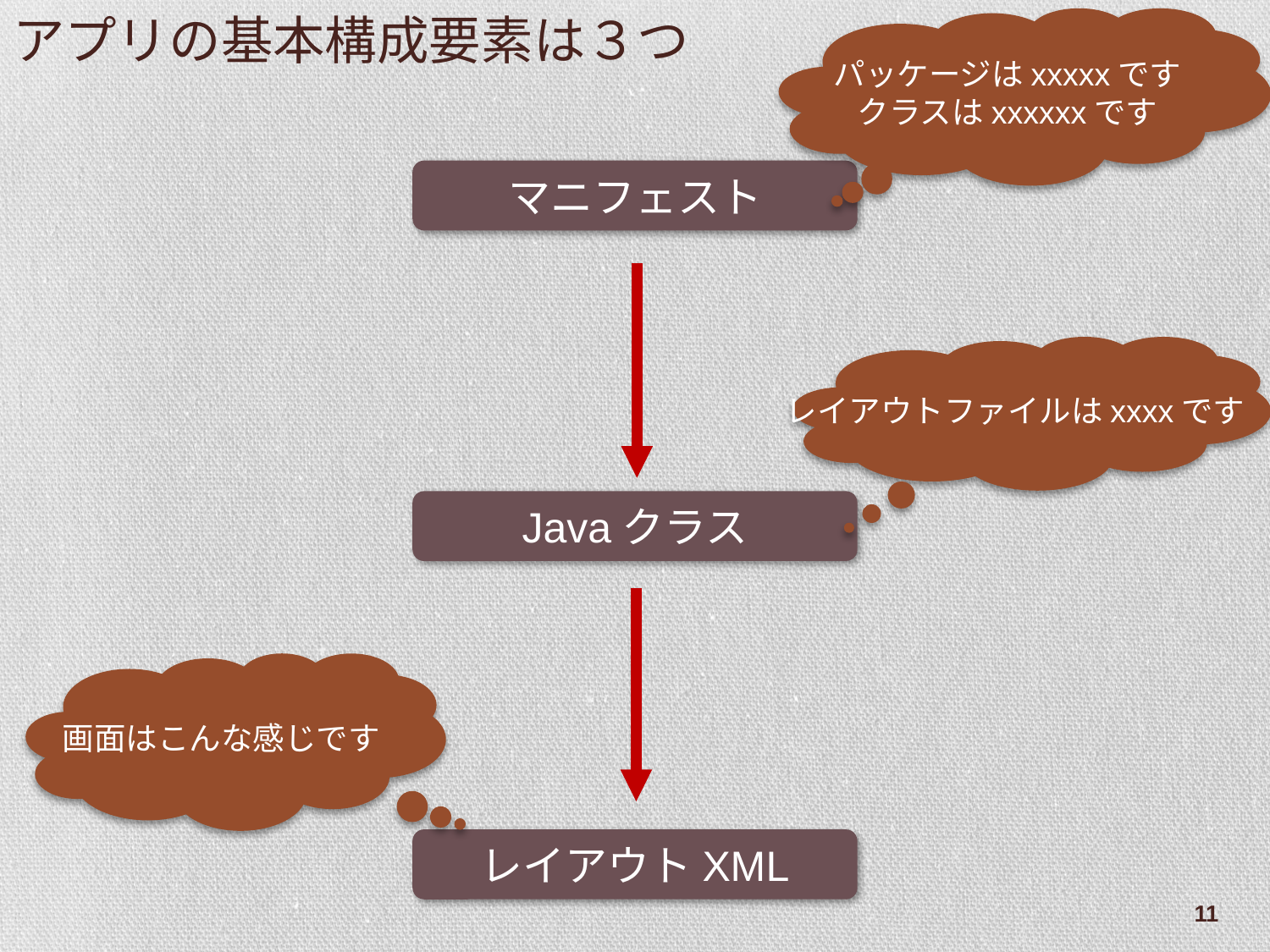

# アプリの基本構成要素は３つ
パッケージはxxxxxです
クラスはxxxxxxです
マニフェスト
レイアウトファイルはxxxxです
Javaクラス
画面はこんな感じです
レイアウトXML
11